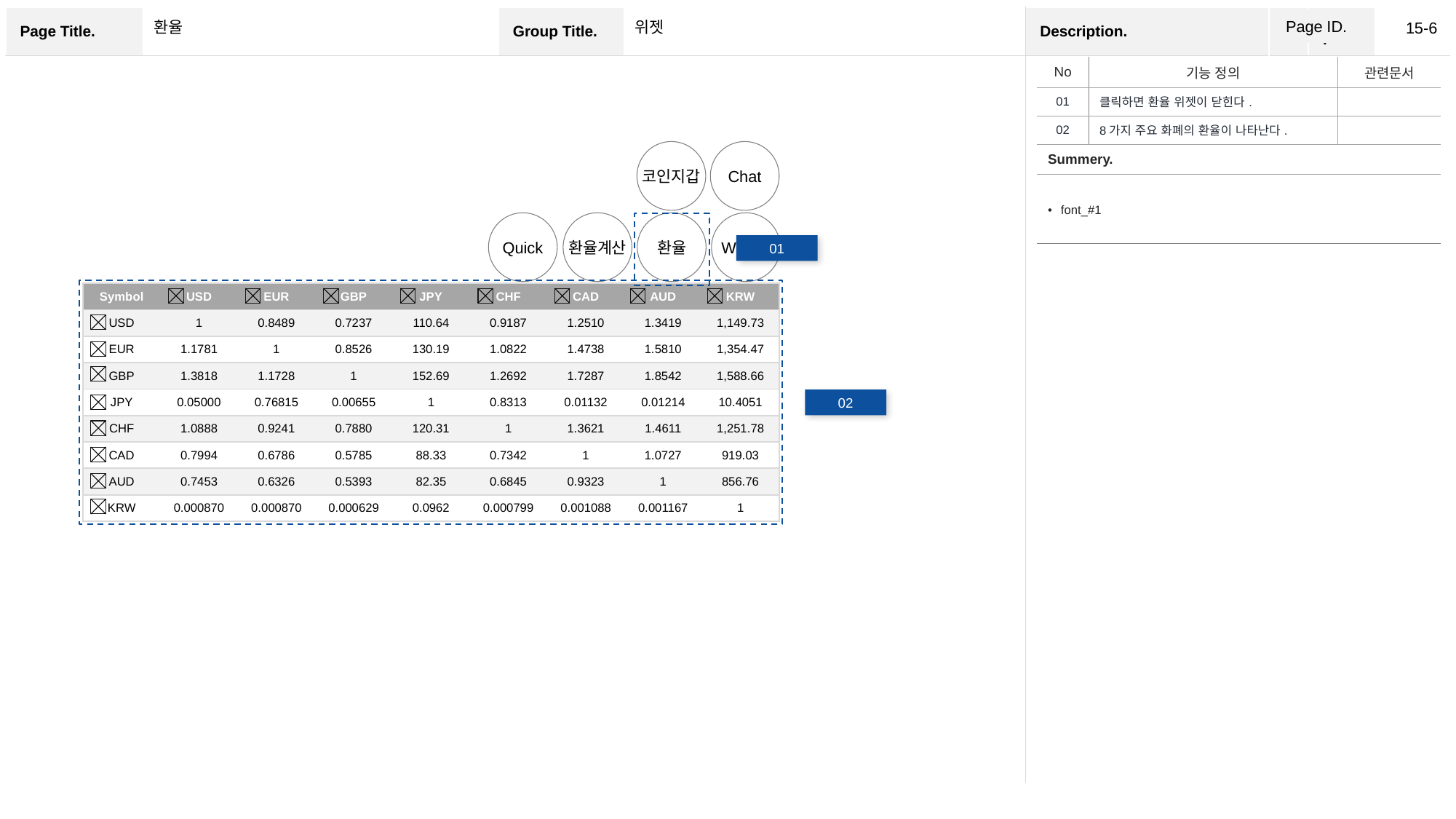

Page ID.
15-6
환율
위젯
| No | 기능 정의 | 관련문서 |
| --- | --- | --- |
| 01 | 클릭하면 환율 위젯이 닫힌다. |  |
| 02 | 8가지 주요 화폐의 환율이 나타난다. |  |
| Summery. |  |  |
| font\_#1 |  |  |
코인지갑
Chat
Quick
환율계산
환율
Widget

01

| Symbol | USD | EUR | GBP | JPY | CHF | CAD | AUD | KRW |
| --- | --- | --- | --- | --- | --- | --- | --- | --- |
| USD | 1 | 0.8489 | 0.7237 | 110.64 | 0.9187 | 1.2510 | 1.3419 | 1,149.73 |
| EUR | 1.1781 | 1 | 0.8526 | 130.19 | 1.0822 | 1.4738 | 1.5810 | 1,354.47 |
| GBP | 1.3818 | 1.1728 | 1 | 152.69 | 1.2692 | 1.7287 | 1.8542 | 1,588.66 |
| JPY | 0.05000 | 0.76815 | 0.00655 | 1 | 0.8313 | 0.01132 | 0.01214 | 10.4051 |
| CHF | 1.0888 | 0.9241 | 0.7880 | 120.31 | 1 | 1.3621 | 1.4611 | 1,251.78 |
| CAD | 0.7994 | 0.6786 | 0.5785 | 88.33 | 0.7342 | 1 | 1.0727 | 919.03 |
| AUD | 0.7453 | 0.6326 | 0.5393 | 82.35 | 0.6845 | 0.9323 | 1 | 856.76 |
| KRW | 0.000870 | 0.000870 | 0.000629 | 0.0962 | 0.000799 | 0.001088 | 0.001167 | 1 |

02